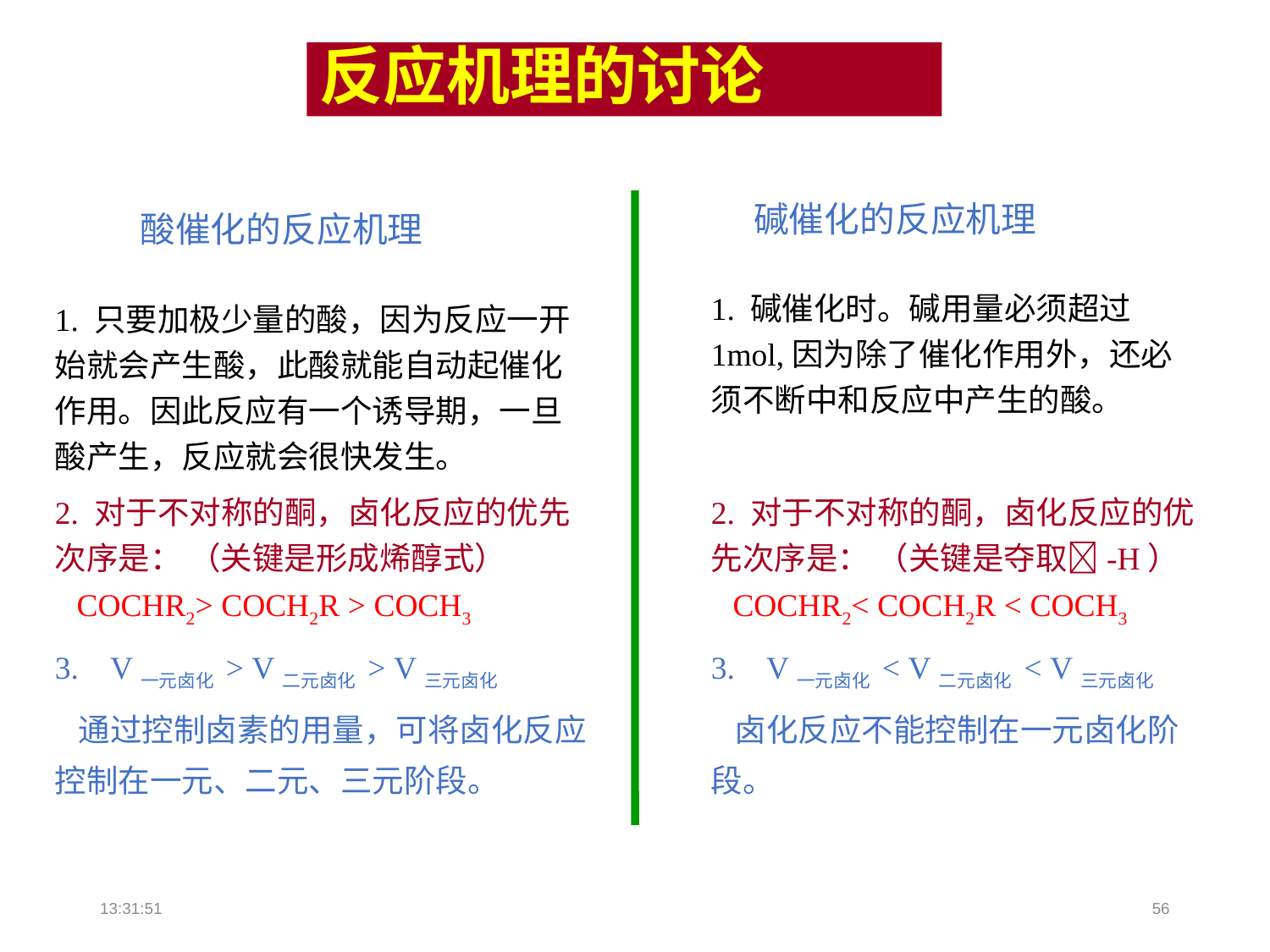

反应机理的讨论

碱催化的反应机理
酸催化的反应机理
1. 碱催化时。碱用量必须超过1mol,因为除了催化作用外，还必须不断中和反应中产生的酸。

2. 对于不对称的酮，卤化反应的优先次序是： （关键是夺取α-H）      COCHR2< COCH2R < COCH3
3.    V一元卤化 < V二元卤化 < V三元卤化
    卤化反应不能控制在一元卤化阶段。
1. 只要加极少量的酸，因为反应一开始就会产生酸，此酸就能自动起催化作用。因此反应有一个诱导期，一旦酸产生，反应就会很快发生。
2. 对于不对称的酮，卤化反应的优先次序是： （关键是形成烯醇式）              COCHR2> COCH2R > COCH3
3.    V一元卤化 > V二元卤化 > V三元卤化
    通过控制卤素的用量，可将卤化反应控制在一元、二元、三元阶段。
13:31:51
56